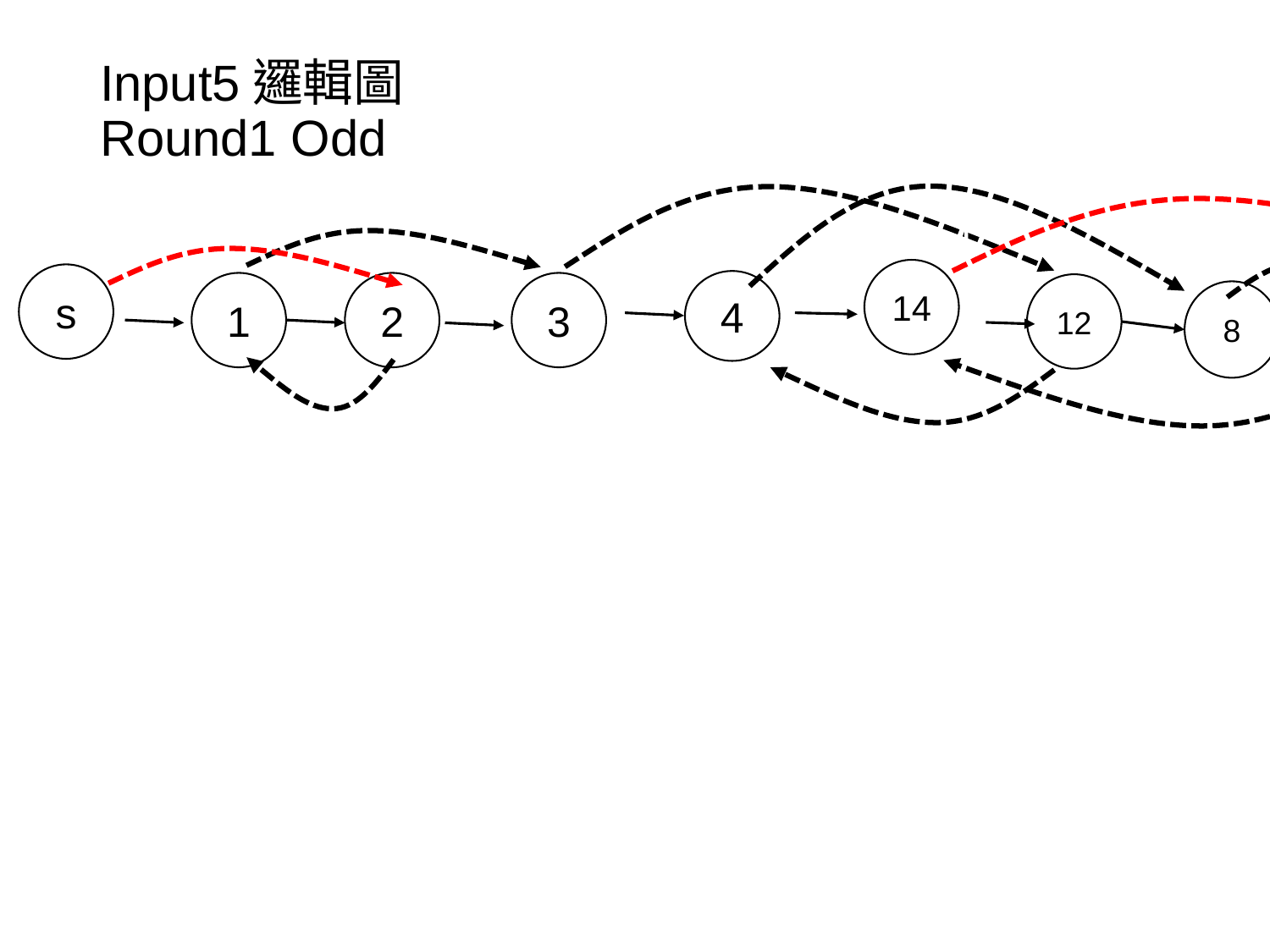

# Input5邏輯圖 Round1 Odd
1

14

s
4
1
2
3
12
8
15
d